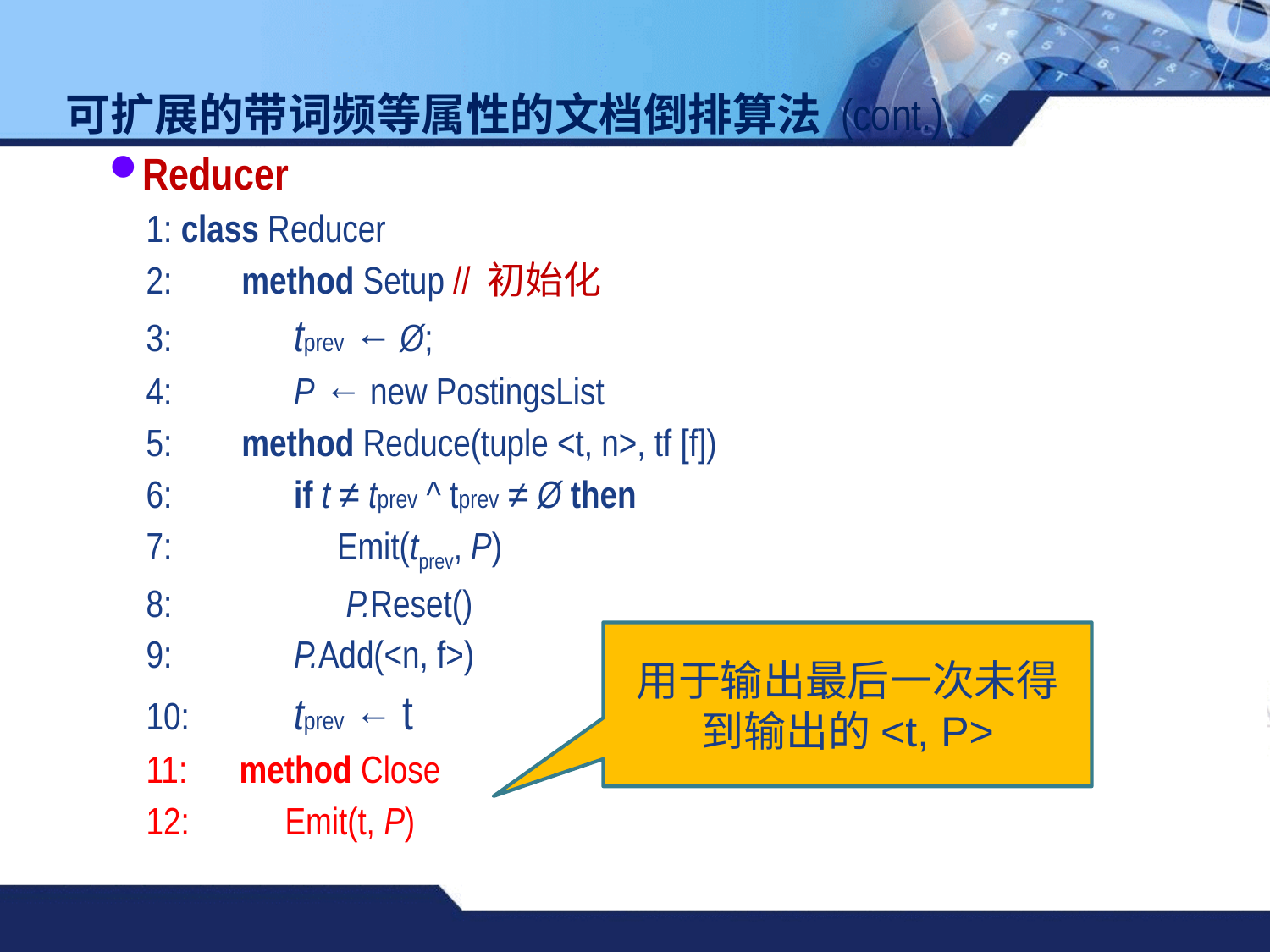

可扩展的带词频等属性的文档倒排算法 (cont.)
Reducer
1: class Reducer
2:        method Setup // 初始化
3:              tprev ← Ø;
4:              P ← new PostingsList
5:        method Reduce(tuple <t, n>, tf [f])
6:              if t ≠ tprev ^ tprev ≠ Ø then
7:                   Emit(tprev, P)
8:                    P.Reset()
9:              P.Add(<n, f>)
10:            tprev ← t
11:      method Close
12:           Emit(t, P)
用于输出最后一次未得到输出的<t, P>